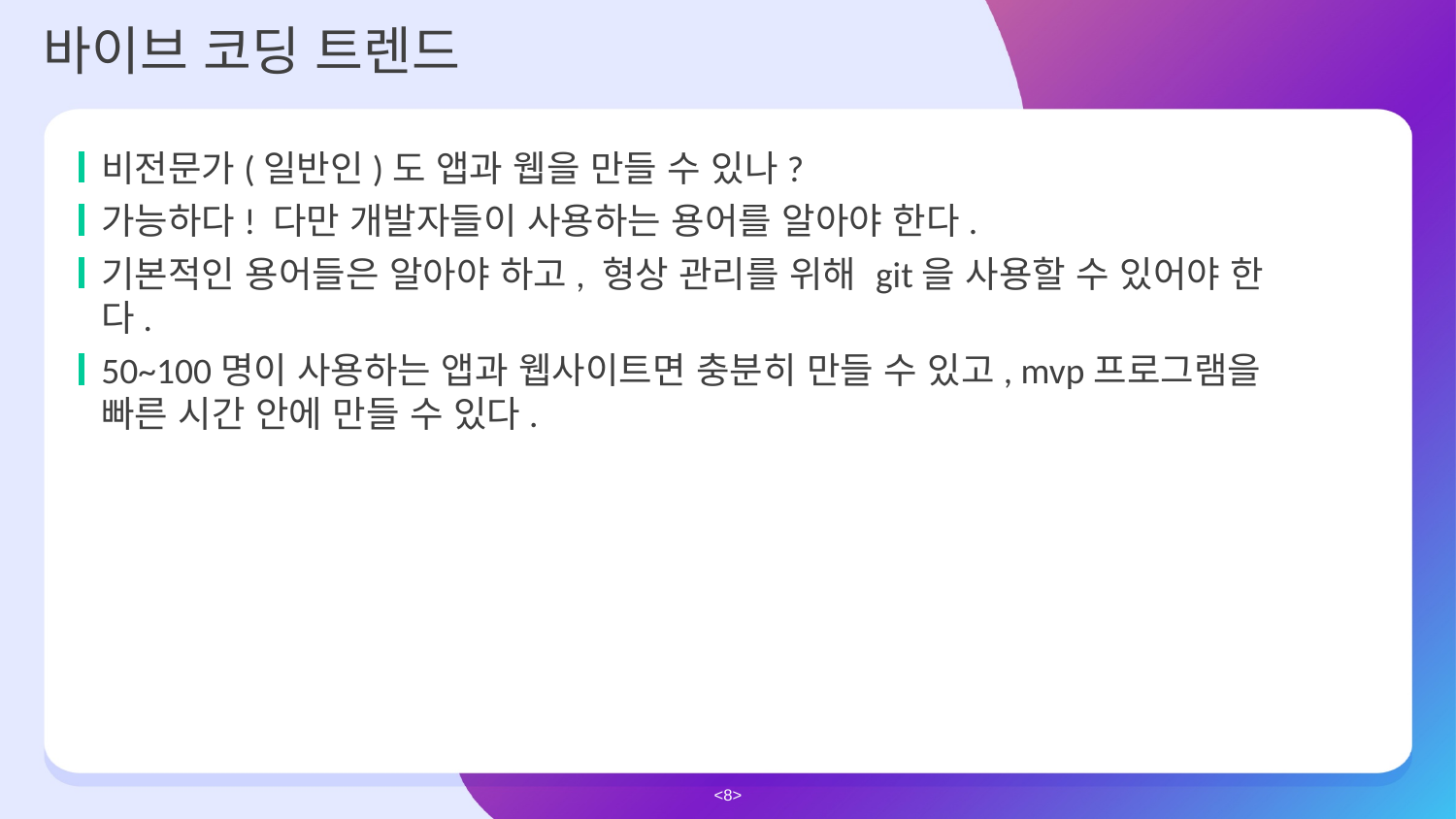

바이브 코딩 트렌드
비전문가(일반인)도 앱과 웹을 만들 수 있나?
가능하다! 다만 개발자들이 사용하는 용어를 알아야 한다.
기본적인 용어들은 알아야 하고, 형상 관리를 위해 git을 사용할 수 있어야 한다.
50~100명이 사용하는 앱과 웹사이트면 충분히 만들 수 있고, mvp프로그램을 빠른 시간 안에 만들 수 있다.